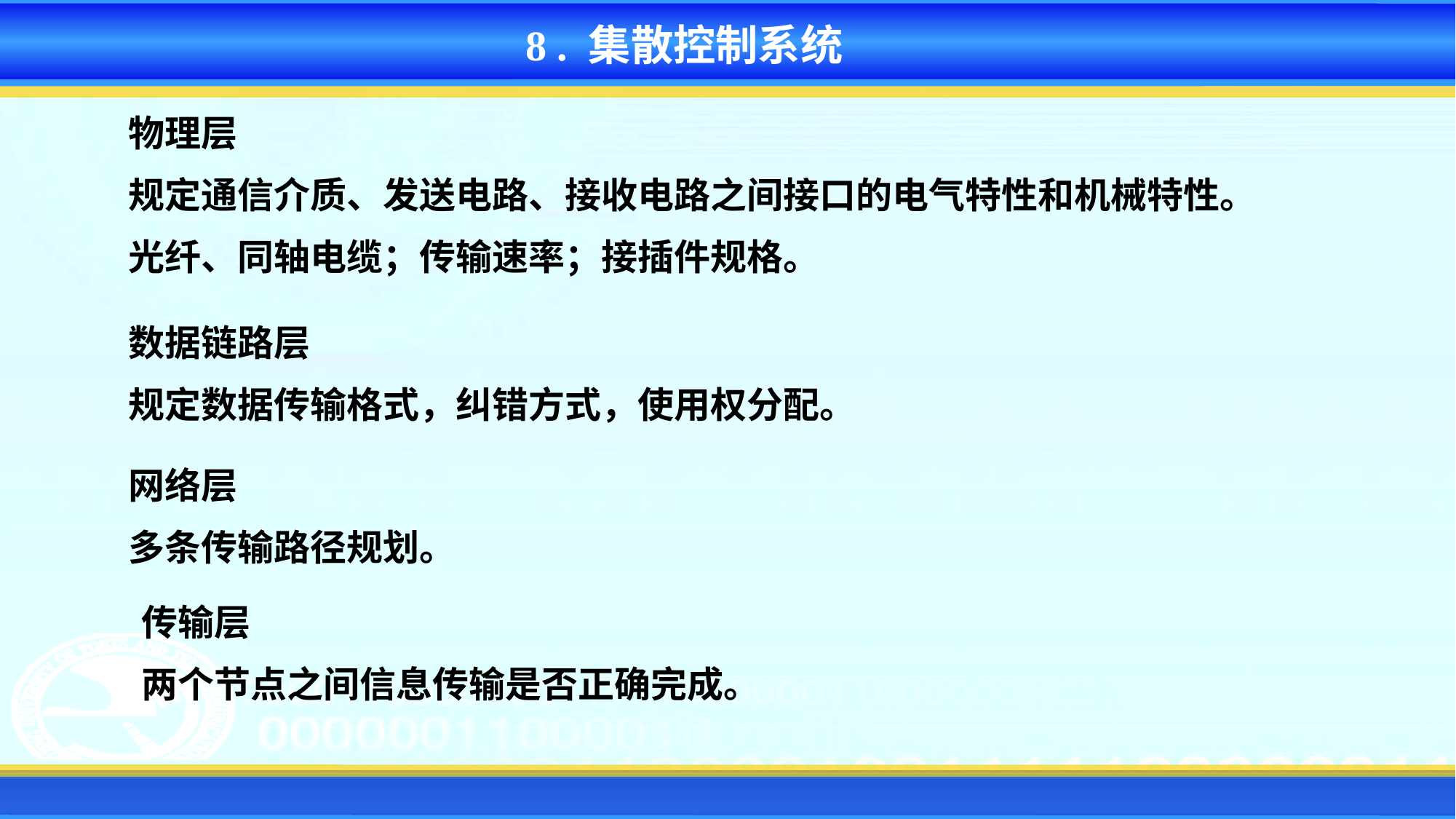

8 . 集散控制系统
物理层
规定通信介质、发送电路、接收电路之间接口的电气特性和机械特性。
光纤、同轴电缆；传输速率；接插件规格。
数据链路层
规定数据传输格式，纠错方式，使用权分配。
网络层
多条传输路径规划。
传输层
两个节点之间信息传输是否正确完成。